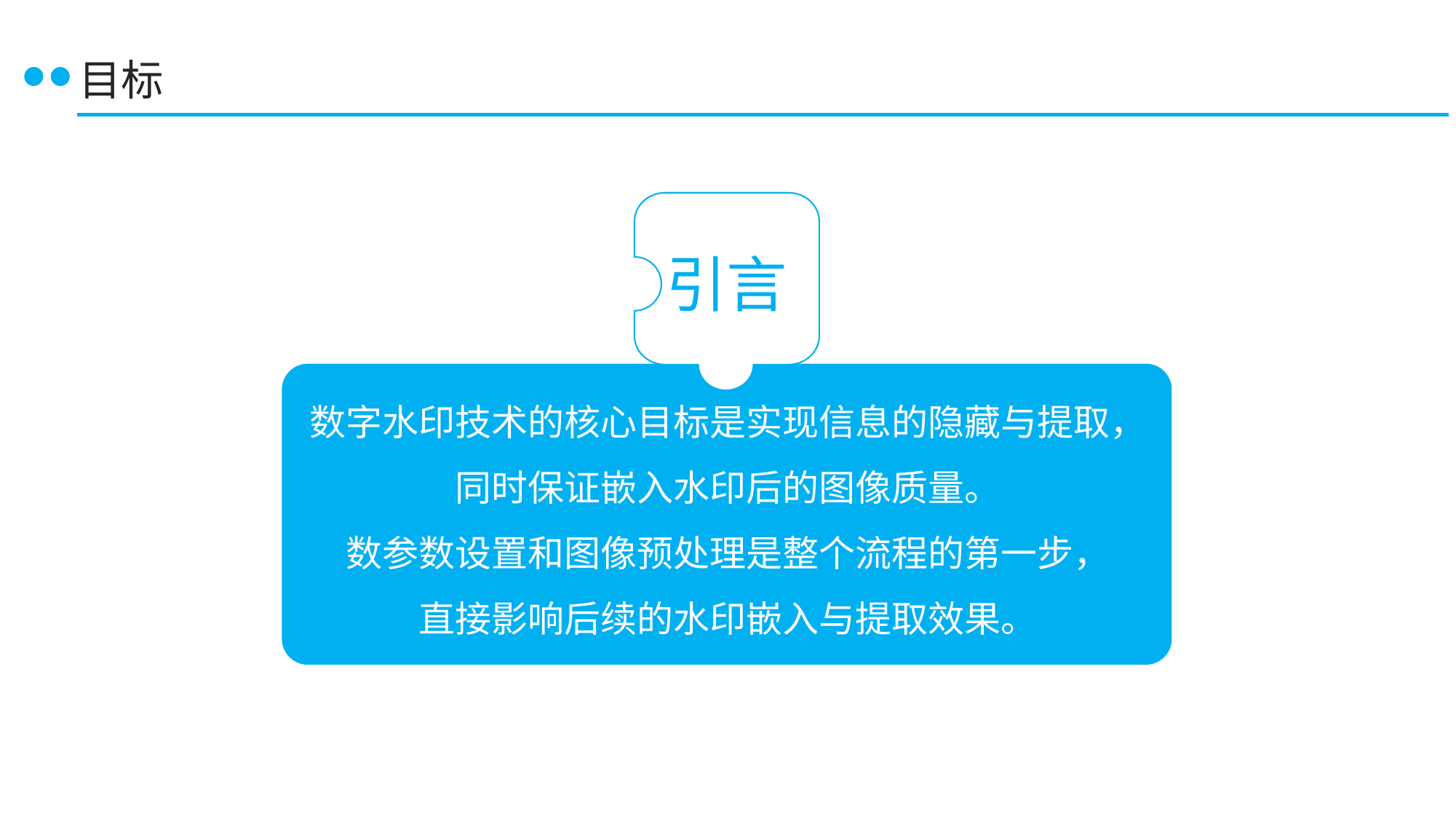

目标

引言

数字水印技术的核心目标是实现信息的隐藏与提取，
同时保证嵌入水印后的图像质量。
数参数设置和图像预处理是整个流程的第一步，
直接影响后续的水印嵌入与提取效果。